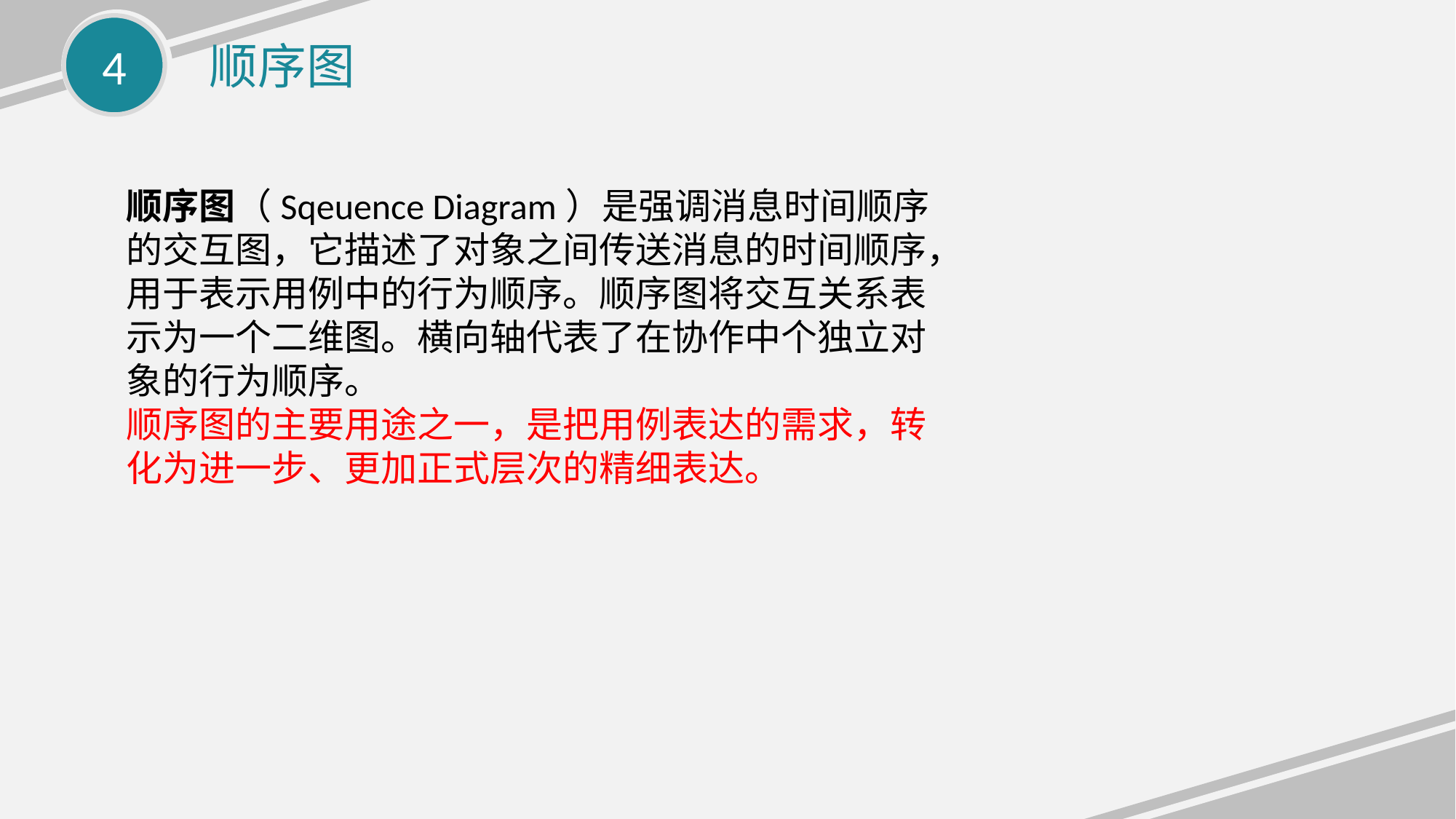

4
顺序图
顺序图（Sqeuence Diagram）是强调消息时间顺序的交互图，它描述了对象之间传送消息的时间顺序，用于表示用例中的行为顺序。顺序图将交互关系表示为一个二维图。横向轴代表了在协作中个独立对象的行为顺序。
顺序图的主要用途之一，是把用例表达的需求，转化为进一步、更加正式层次的精细表达。